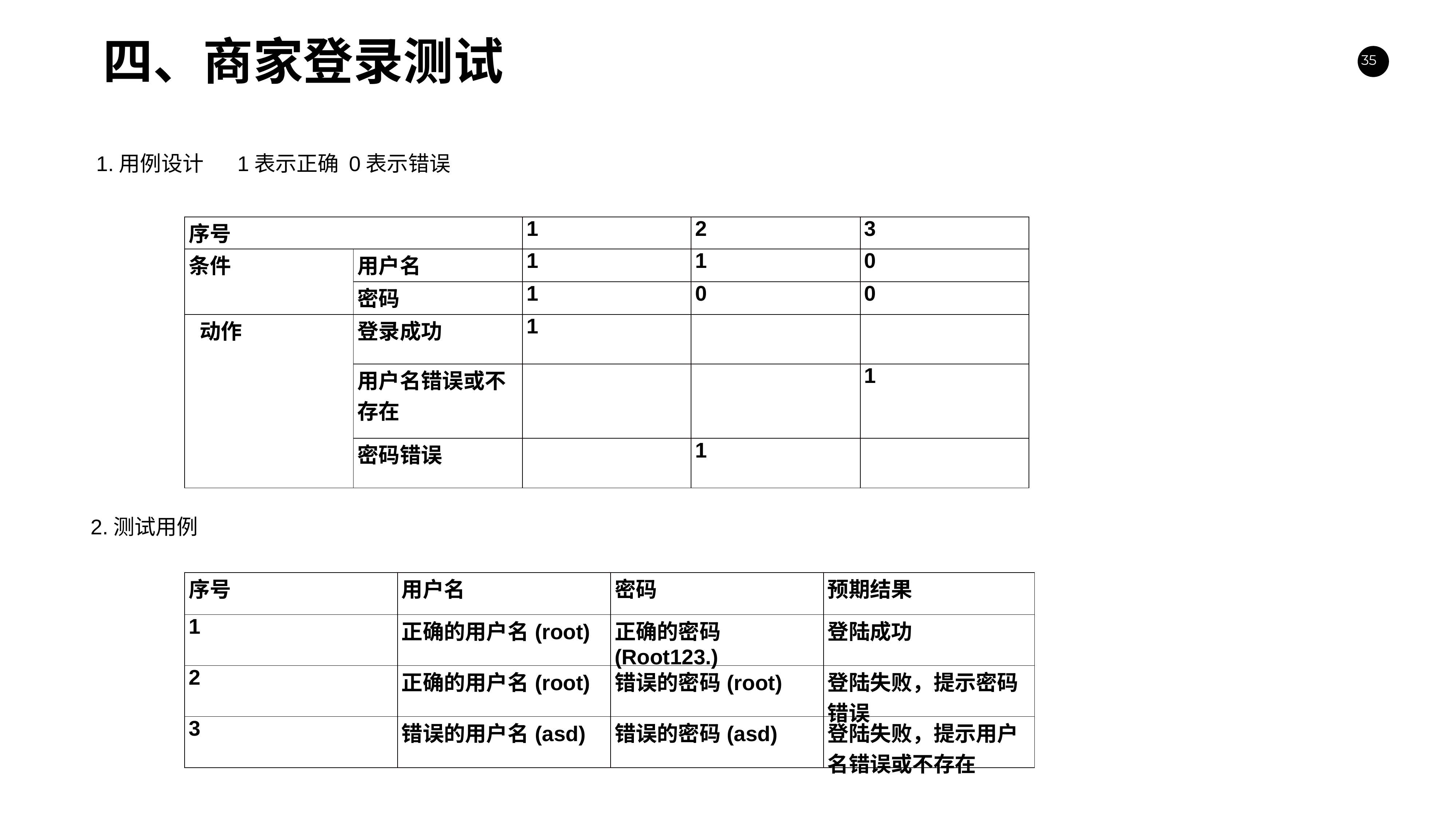

四、商家登录测试

1.用例设计      1表示正确 0表示错误
| 序号 |  | 1 | 2 | 3 |
| --- | --- | --- | --- | --- |
| 条件 | 用户名 | 1 | 1 | 0 |
|  | 密码 | 1 | 0 | 0 |
| 动作 | 登录成功 | 1 |  |  |
|  | 用户名错误或不存在 |  |  | 1 |
|  | 密码错误 |  | 1 |  |
2.测试用例
| 序号 | 用户名 | 密码 | 预期结果 |
| --- | --- | --- | --- |
| 1 | 正确的用户名(root) | 正确的密码(Root123.) | 登陆成功 |
| 2 | 正确的用户名(root) | 错误的密码(root) | 登陆失败，提示密码错误 |
| 3 | 错误的用户名(asd) | 错误的密码(asd) | 登陆失败，提示用户名错误或不存在 |
LEARN MORE